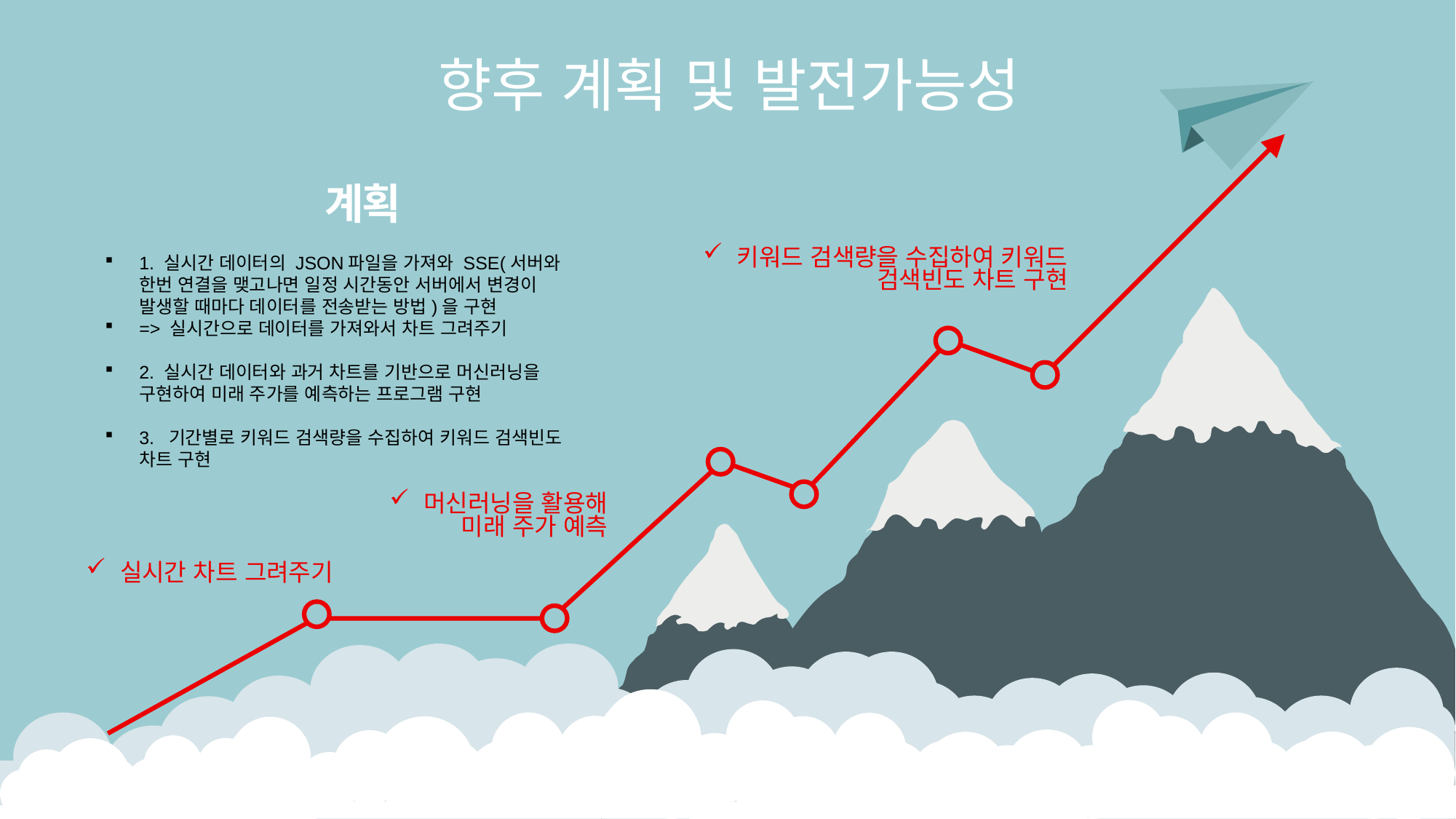

향후 계획 및 발전가능성

계획
키워드 검색량을 수집하여 키워드 검색빈도 차트 구현
1. 실시간 데이터의 JSON파일을 가져와 SSE(서버와 한번 연결을 맺고나면 일정 시간동안 서버에서 변경이 발생할 때마다 데이터를 전송받는 방법)을 구현
=> 실시간으로 데이터를 가져와서 차트 그려주기

2. 실시간 데이터와 과거 차트를 기반으로 머신러닝을 구현하여 미래 주가를 예측하는 프로그램 구현

3.  기간별로 키워드 검색량을 수집하여 키워드 검색빈도 차트 구현

머신러닝을 활용해 미래 주가 예측
실시간 차트 그려주기